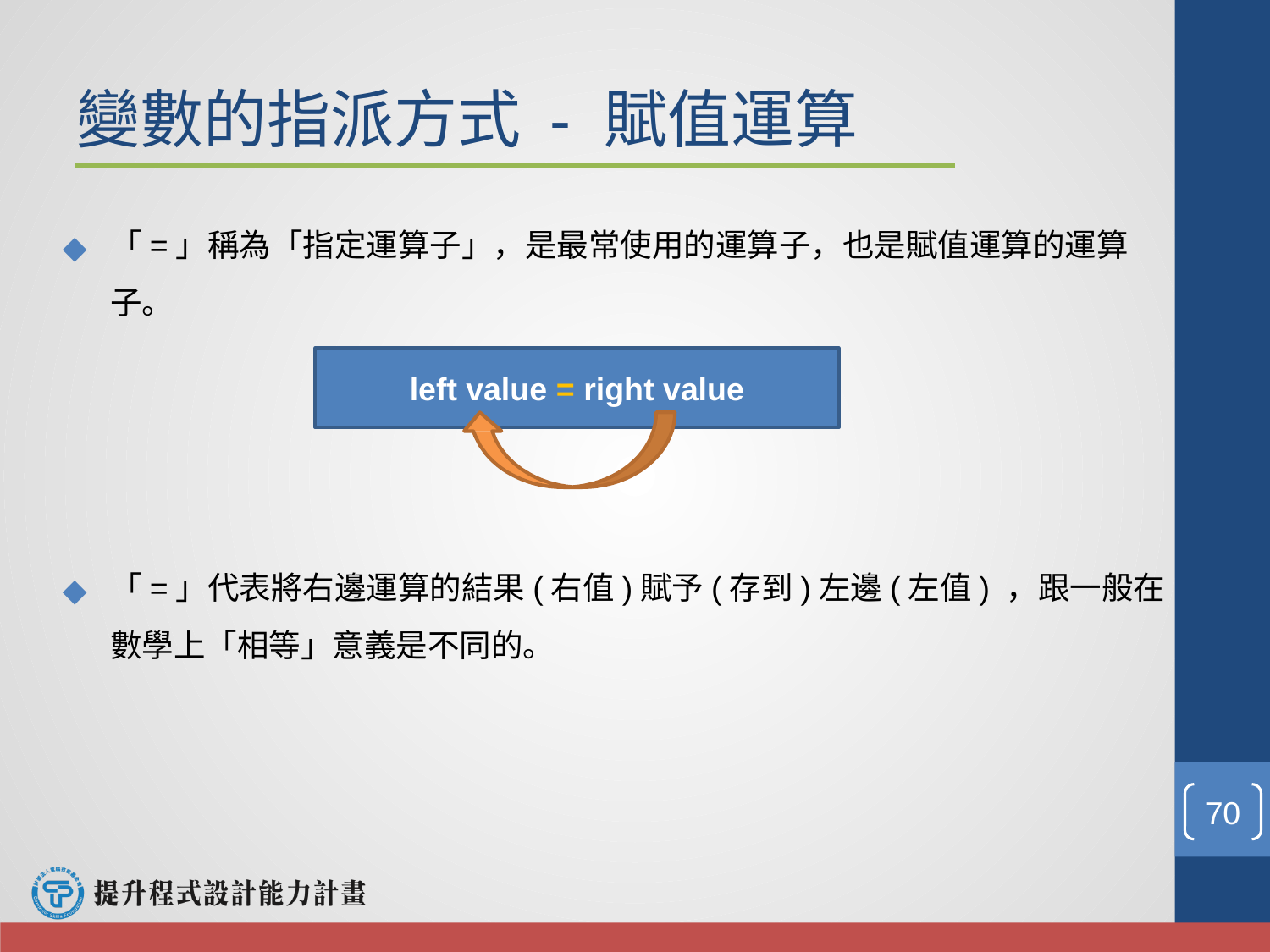

# 變數的指派方式 - 賦值運算
「=」稱為「指定運算子」，是最常使用的運算子，也是賦值運算的運算子。

「=」代表將右邊運算的結果(右值)賦予(存到)左邊(左值) ，跟一般在數學上「相等」意義是不同的。

left value = right value

70